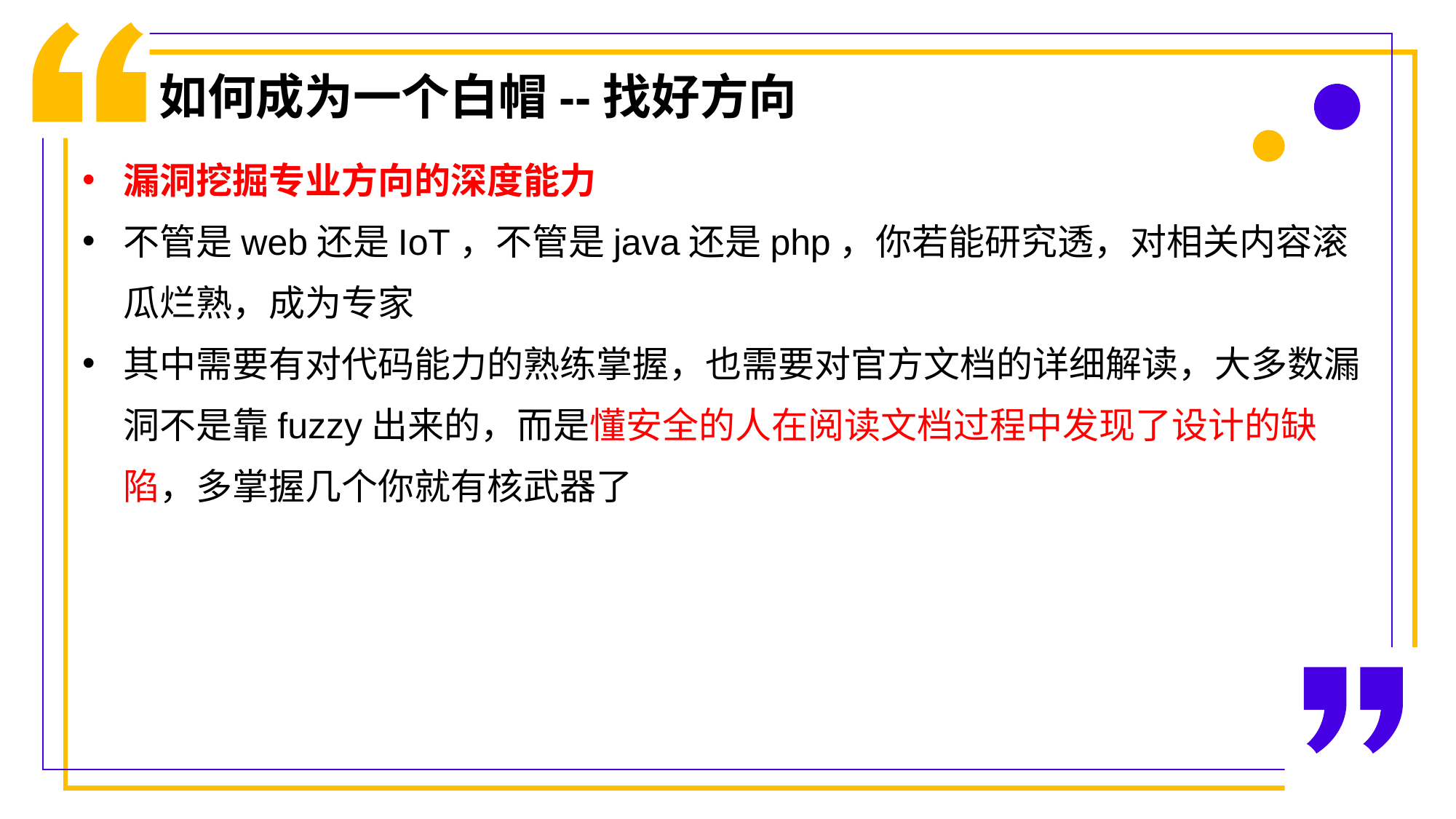

如何成为一个白帽--找好方向

漏洞挖掘专业方向的深度能力
不管是web还是IoT，不管是java还是php，你若能研究透，对相关内容滚瓜烂熟，成为专家
其中需要有对代码能力的熟练掌握，也需要对官方文档的详细解读，大多数漏洞不是靠fuzzy出来的，而是懂安全的人在阅读文档过程中发现了设计的缺陷，多掌握几个你就有核武器了